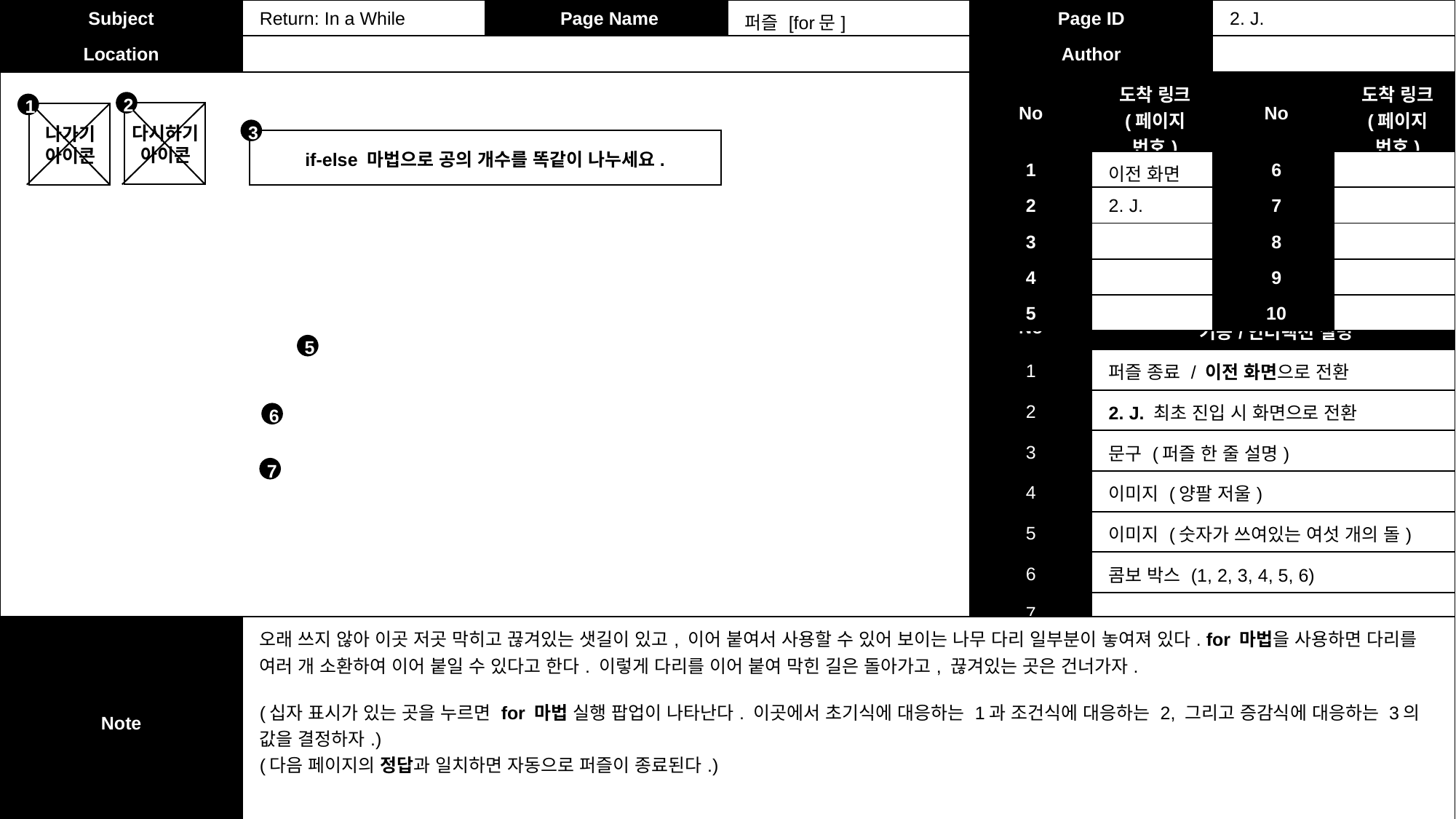

| Subject | Return: In a While | Page Name | 퍼즐 [for문] | Page ID | 2. J. |
| --- | --- | --- | --- | --- | --- |
| Location |  |  |  | Author |  |

| No | 도착 링크 (페이지 번호) | No | 도착 링크 (페이지 번호) |
| --- | --- | --- | --- |
| 1 | 이전 화면 | 6 |  |
| 2 | 2. J. | 7 |  |
| 3 |  | 8 |  |
| 4 |  | 9 |  |
| 5 |  | 10 |  |
2
1

다시하기
아이콘

나가기
아이콘
3

if-else 마법으로 공의 개수를 똑같이 나누세요.
| No | 기능/인터랙션 설명 |
| --- | --- |
| 1 | 퍼즐 종료 / 이전 화면으로 전환 |
| 2 | 2. J. 최초 진입 시 화면으로 전환 |
| 3 | 문구 (퍼즐 한 줄 설명) |
| 4 | 이미지 (양팔 저울) |
| 5 | 이미지 (숫자가 쓰여있는 여섯 개의 돌) |
| 6 | 콤보 박스 (1, 2, 3, 4, 5, 6) |
| 7 |  |
5
6
7
| Note | 오래 쓰지 않아 이곳 저곳 막히고 끊겨있는 샛길이 있고, 이어 붙여서 사용할 수 있어 보이는 나무 다리 일부분이 놓여져 있다. for 마법을 사용하면 다리를 여러 개 소환하여 이어 붙일 수 있다고 한다. 이렇게 다리를 이어 붙여 막힌 길은 돌아가고, 끊겨있는 곳은 건너가자. (십자 표시가 있는 곳을 누르면 for 마법 실행 팝업이 나타난다. 이곳에서 초기식에 대응하는 1과 조건식에 대응하는 2, 그리고 증감식에 대응하는 3의 값을 결정하자.) (다음 페이지의 정답과 일치하면 자동으로 퍼즐이 종료된다.) |
| --- | --- |